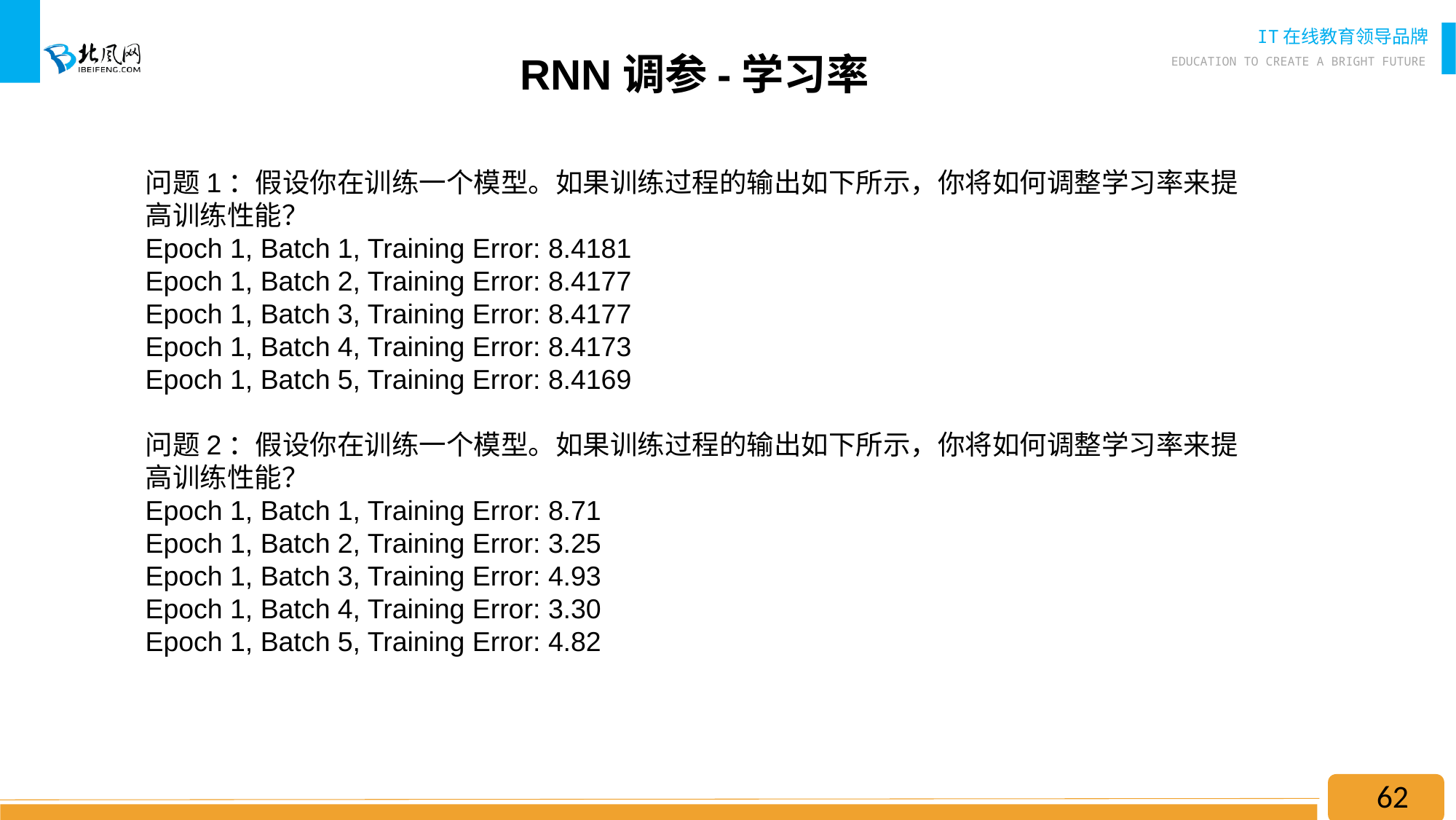

RNN调参-学习率
问题1：假设你在训练一个模型。如果训练过程的输出如下所示，你将如何调整学习率来提高训练性能？
Epoch 1, Batch 1, Training Error: 8.4181
Epoch 1, Batch 2, Training Error: 8.4177
Epoch 1, Batch 3, Training Error: 8.4177
Epoch 1, Batch 4, Training Error: 8.4173
Epoch 1, Batch 5, Training Error: 8.4169

问题2：假设你在训练一个模型。如果训练过程的输出如下所示，你将如何调整学习率来提高训练性能？
Epoch 1, Batch 1, Training Error: 8.71
Epoch 1, Batch 2, Training Error: 3.25
Epoch 1, Batch 3, Training Error: 4.93
Epoch 1, Batch 4, Training Error: 3.30
Epoch 1, Batch 5, Training Error: 4.82